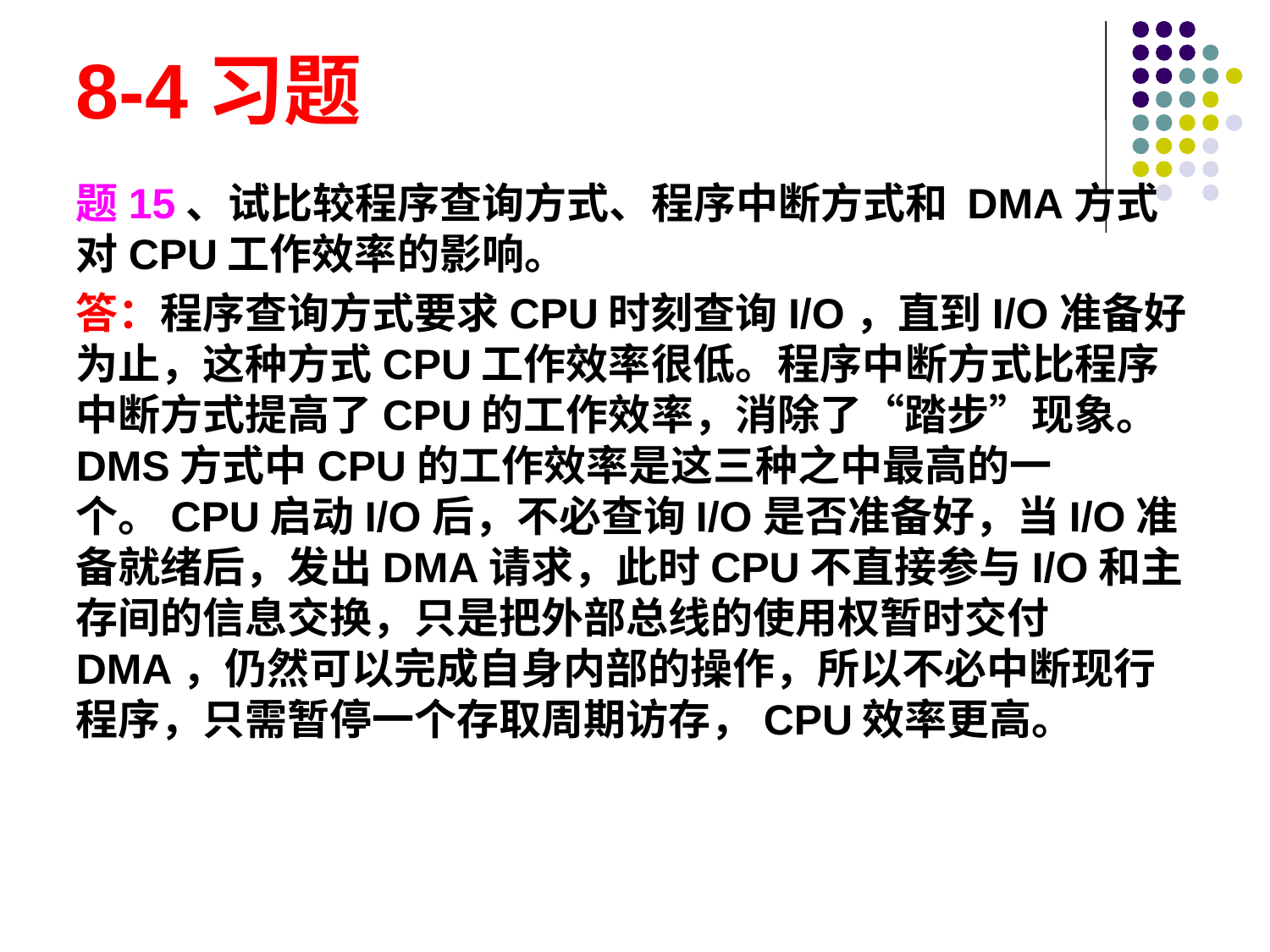

# 8-4习题
题15、试比较程序查询方式、程序中断方式和 DMA方式对CPU工作效率的影响。
答：程序查询方式要求CPU时刻查询I/O，直到I/O准备好为止，这种方式CPU工作效率很低。程序中断方式比程序中断方式提高了CPU的工作效率，消除了“踏步”现象。DMS方式中CPU的工作效率是这三种之中最高的一个。CPU启动I/O后，不必查询I/O是否准备好，当I/O准备就绪后，发出DMA请求，此时CPU不直接参与I/O和主存间的信息交换，只是把外部总线的使用权暂时交付DMA，仍然可以完成自身内部的操作，所以不必中断现行程序，只需暂停一个存取周期访存，CPU效率更高。